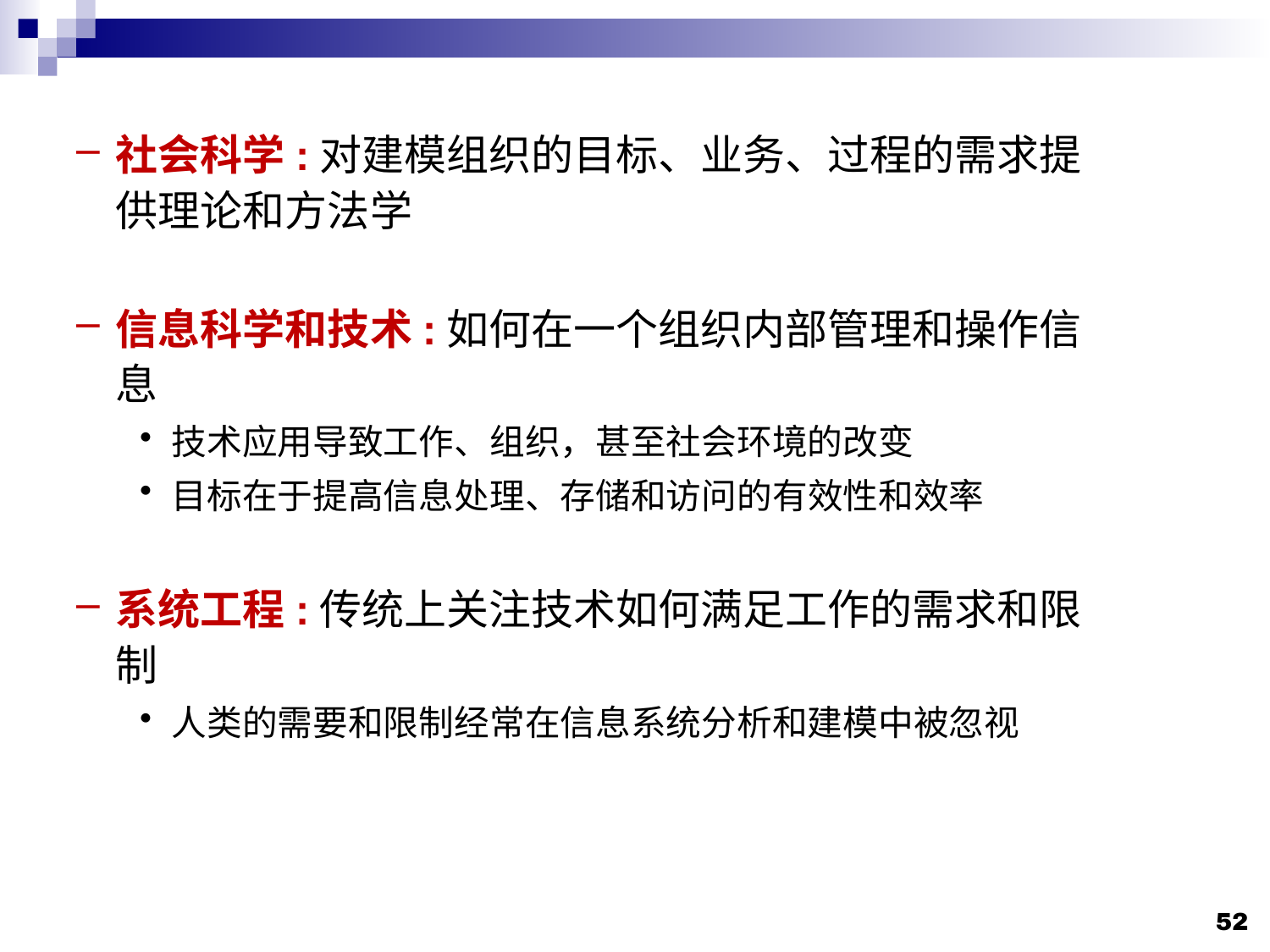

社会科学:对建模组织的目标、业务、过程的需求提供理论和方法学

信息科学和技术:如何在一个组织内部管理和操作信息
技术应用导致工作、组织，甚至社会环境的改变
目标在于提高信息处理、存储和访问的有效性和效率

系统工程:传统上关注技术如何满足工作的需求和限制
人类的需要和限制经常在信息系统分析和建模中被忽视

52